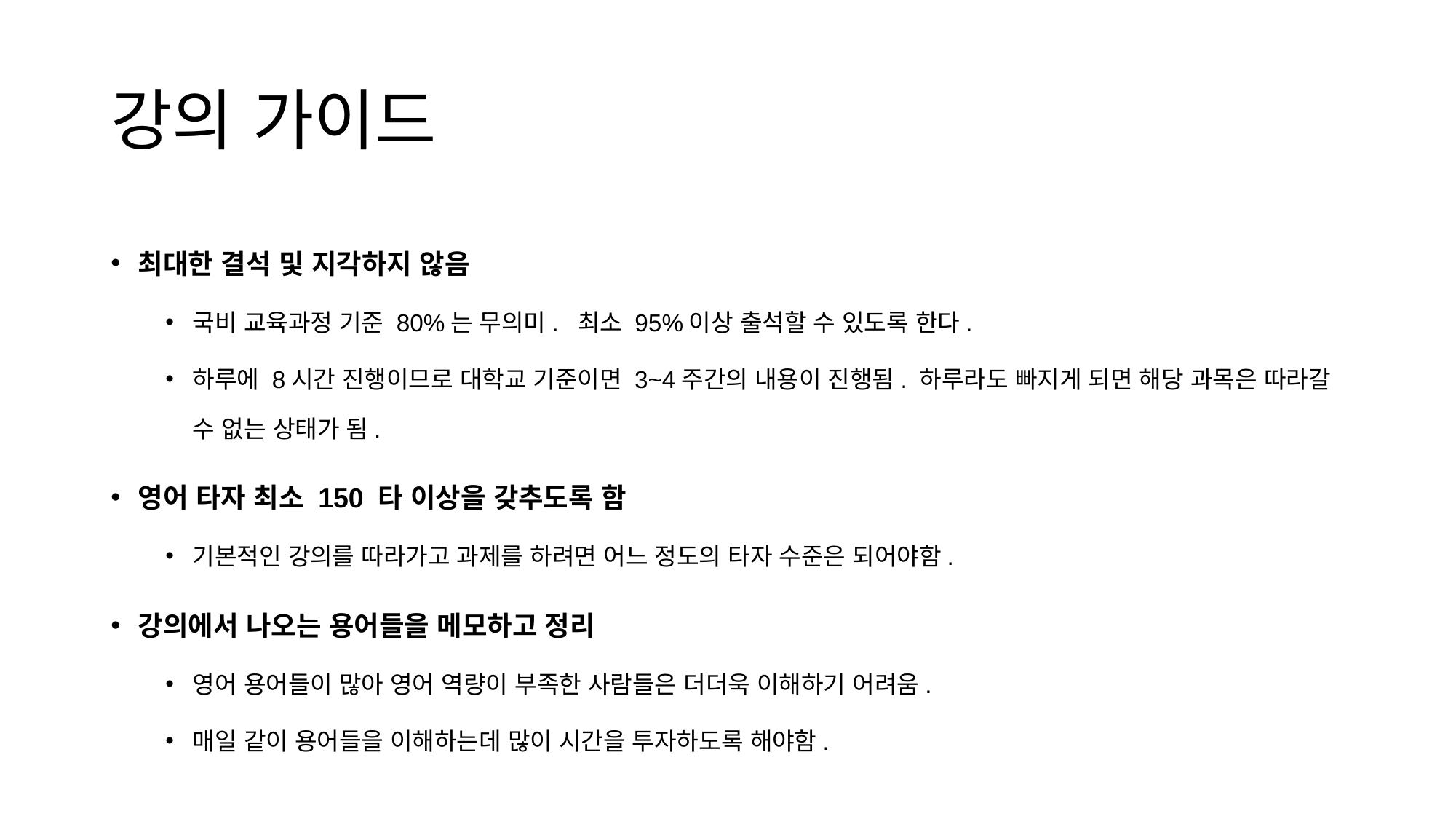

# 강의 가이드
최대한 결석 및 지각하지 않음
국비 교육과정 기준 80%는 무의미.  최소 95%이상 출석할 수 있도록 한다.
하루에 8시간 진행이므로 대학교 기준이면 3~4주간의 내용이 진행됨. 하루라도 빠지게 되면 해당 과목은 따라갈 수 없는 상태가 됨.
영어 타자 최소 150 타 이상을 갖추도록 함
기본적인 강의를 따라가고 과제를 하려면 어느 정도의 타자 수준은 되어야함.
강의에서 나오는 용어들을 메모하고 정리
영어 용어들이 많아 영어 역량이 부족한 사람들은 더더욱 이해하기 어려움.
매일 같이 용어들을 이해하는데 많이 시간을 투자하도록 해야함.